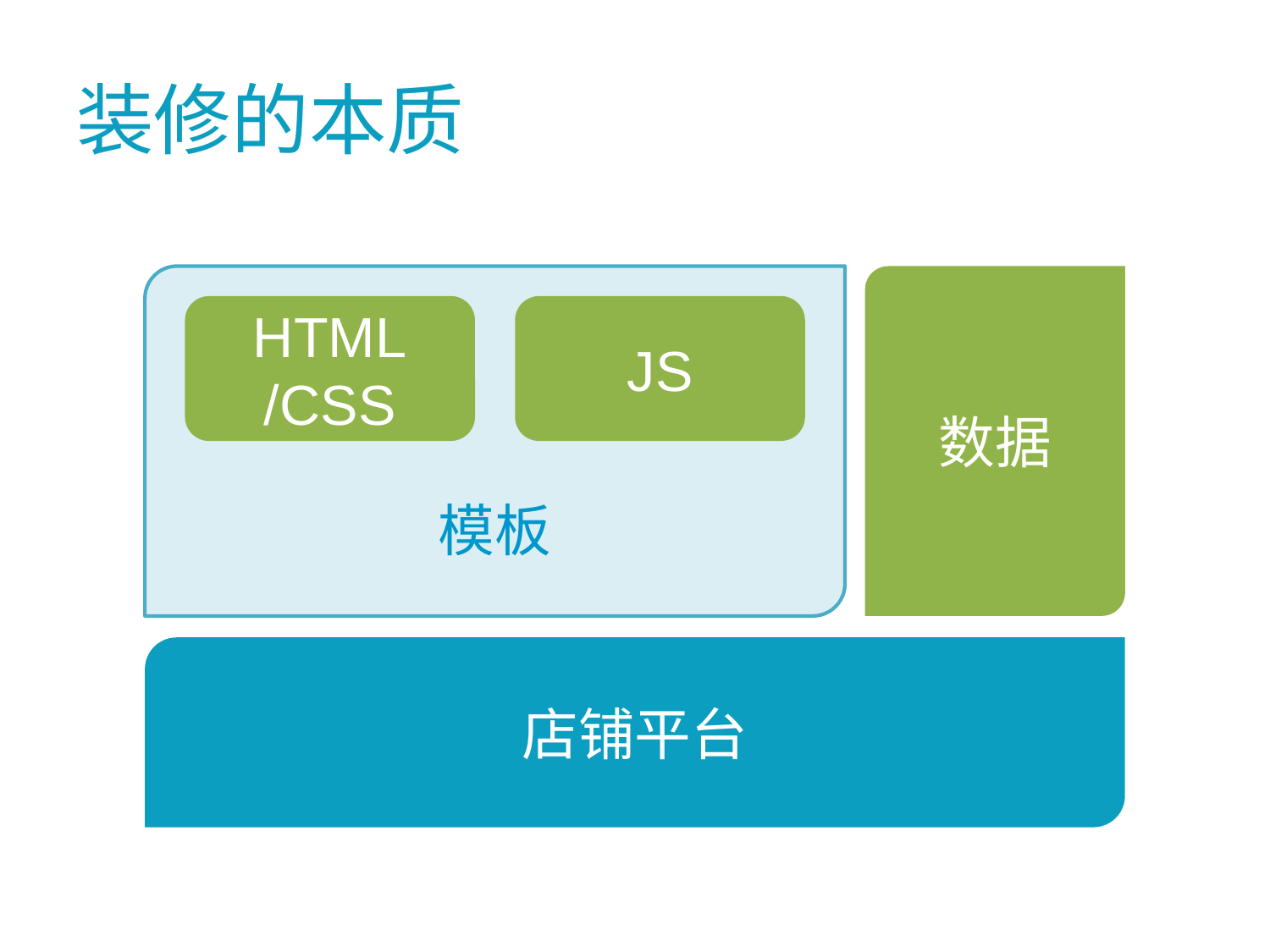

# 装修的本质
模板

数据
HTML
/CSS
JS
店铺平台